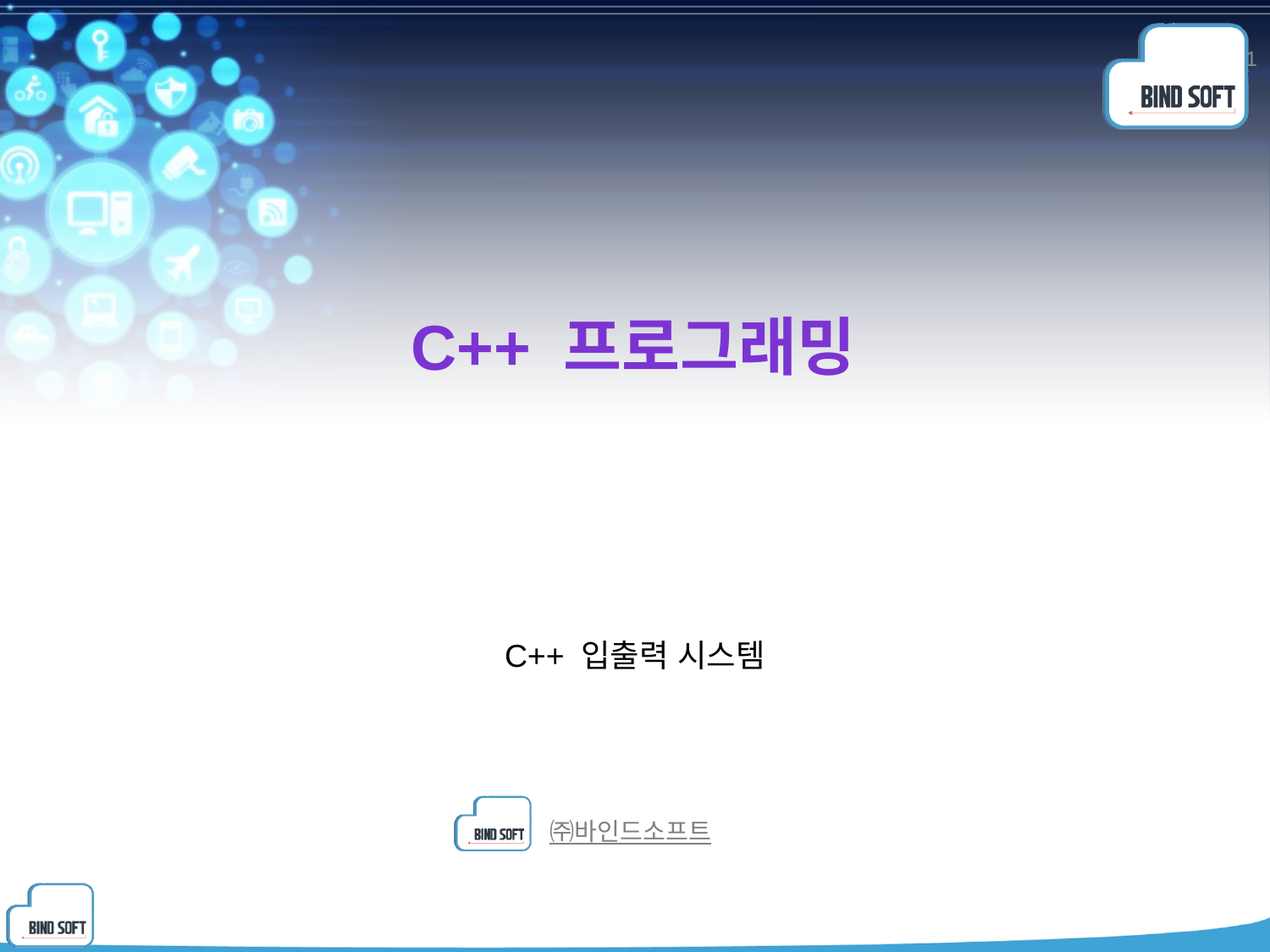

1
# c++ 프로그래밍
C++ 입출력 시스템